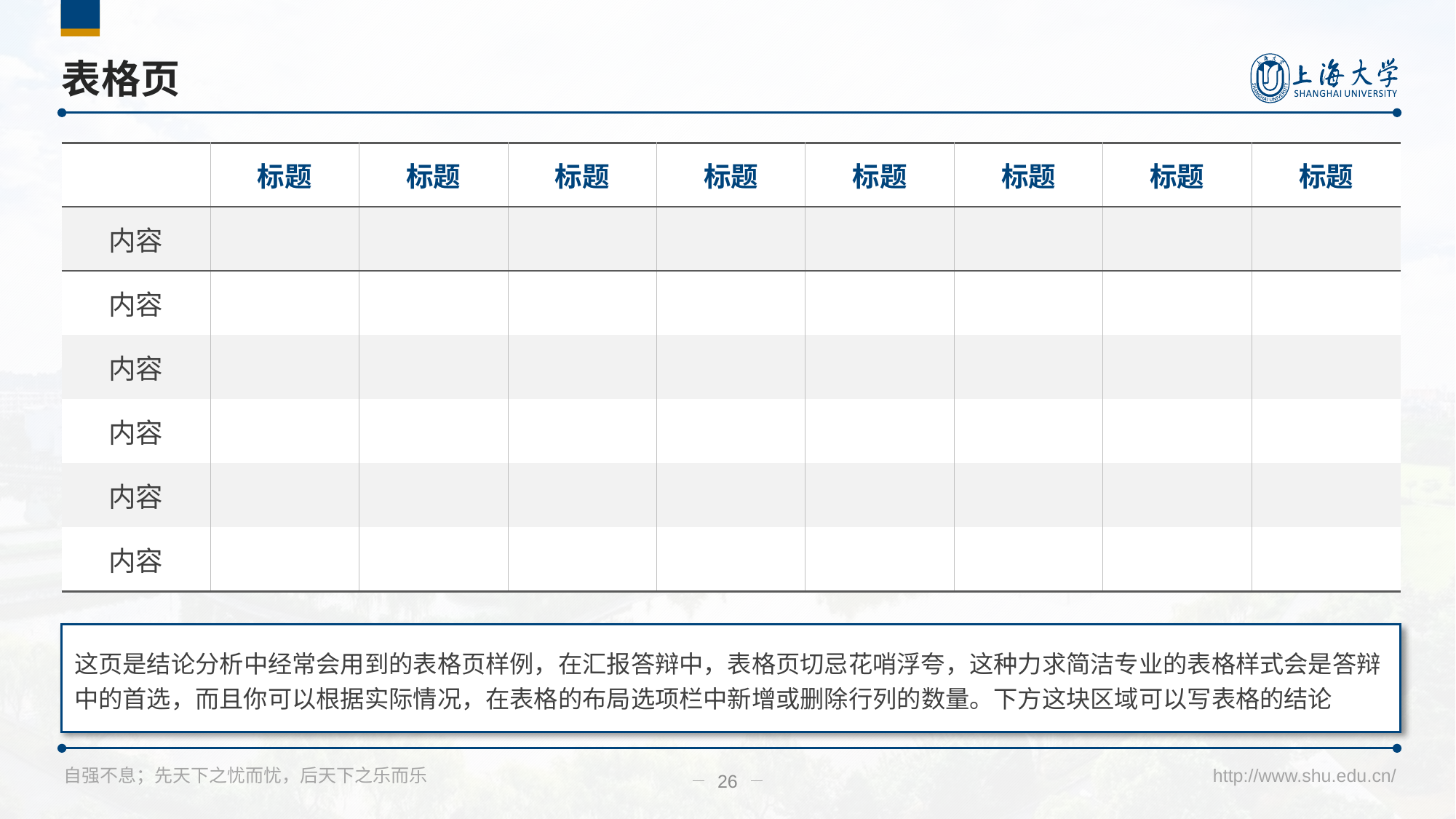

右键单击图表 → 编辑数据 → 更改数据
# 表格页
|  | 标题 | 标题 | 标题 | 标题 | 标题 | 标题 | 标题 | 标题 |
| --- | --- | --- | --- | --- | --- | --- | --- | --- |
| 内容 |  |  |  |  |  |  |  |  |
| 内容 |  |  |  |  |  |  |  |  |
| 内容 |  |  |  |  |  |  |  |  |
| 内容 |  |  |  |  |  |  |  |  |
| 内容 |  |  |  |  |  |  |  |  |
| 内容 |  |  |  |  |  |  |  |  |
这页是结论分析中经常会用到的表格页样例，在汇报答辩中，表格页切忌花哨浮夸，这种力求简洁专业的表格样式会是答辩中的首选，而且你可以根据实际情况，在表格的布局选项栏中新增或删除行列的数量。下方这块区域可以写表格的结论
26